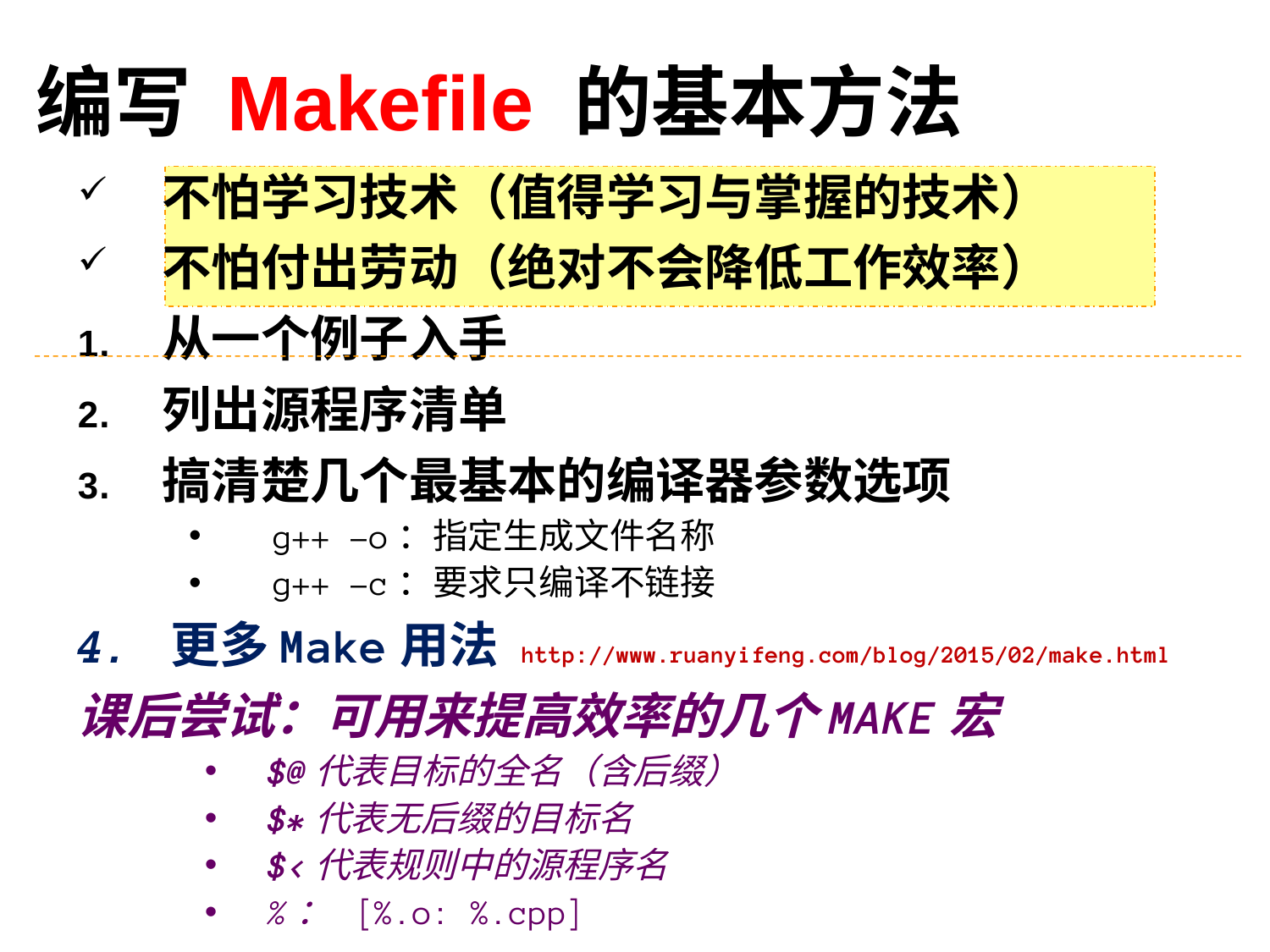

# 编写 Makefile 的基本方法
不怕学习技术（值得学习与掌握的技术）
不怕付出劳动（绝对不会降低工作效率）
从一个例子入手
列出源程序清单
搞清楚几个最基本的编译器参数选项
g++ -o：指定生成文件名称
g++ -c：要求只编译不链接
4. 更多Make用法 http://www.ruanyifeng.com/blog/2015/02/make.html
课后尝试：可用来提高效率的几个MAKE宏
$@代表目标的全名（含后缀）
$*代表无后缀的目标名
$<代表规则中的源程序名
%：  [%.o: %.cpp]

40